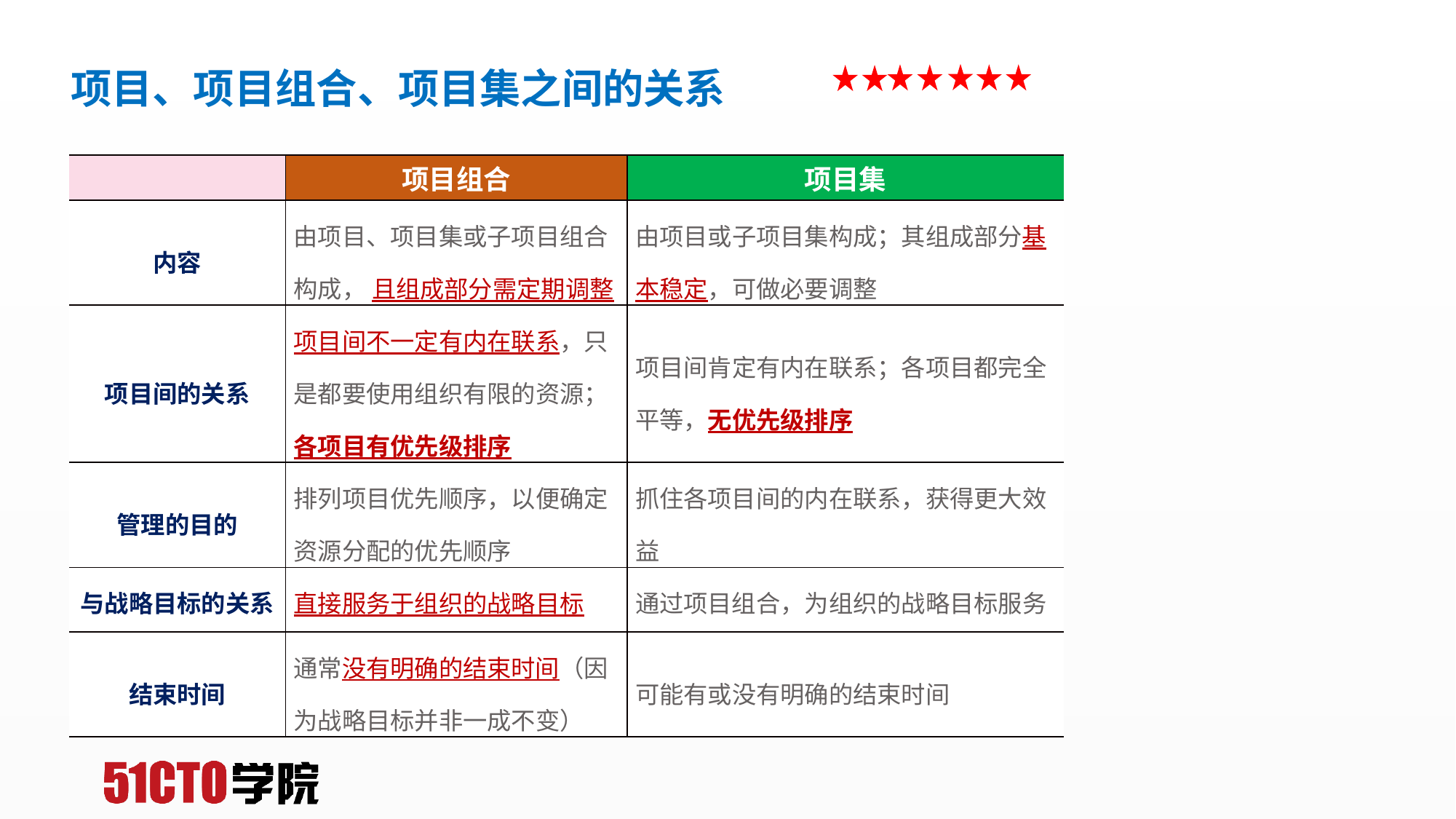

# 项目、项目组合、项目集之间的关系
|  | 项目组合 | 项目集 |
| --- | --- | --- |
| 内容 | 由项目、项目集或子项目组合构成， 且组成部分需定期调整 | 由项目或子项目集构成；其组成部分基 本稳定，可做必要调整 |
| 项目间的关系 | 项目间不一定有内在联系，只是都要使用组织有限的资源；各项目有优先级排序 | 项目间肯定有内在联系；各项目都完全 平等，无优先级排序 |
| 管理的目的 | 排列项目优先顺序，以便确定资源分配的优先顺序 | 抓住各项目间的内在联系，获得更大效益 |
| 与战略目标的关系 | 直接服务于组织的战略目标 | 通过项目组合，为组织的战略目标服务 |
| 结束时间 | 通常没有明确的结束时间（因为战略目标并非一成不变） | 可能有或没有明确的结束时间 |